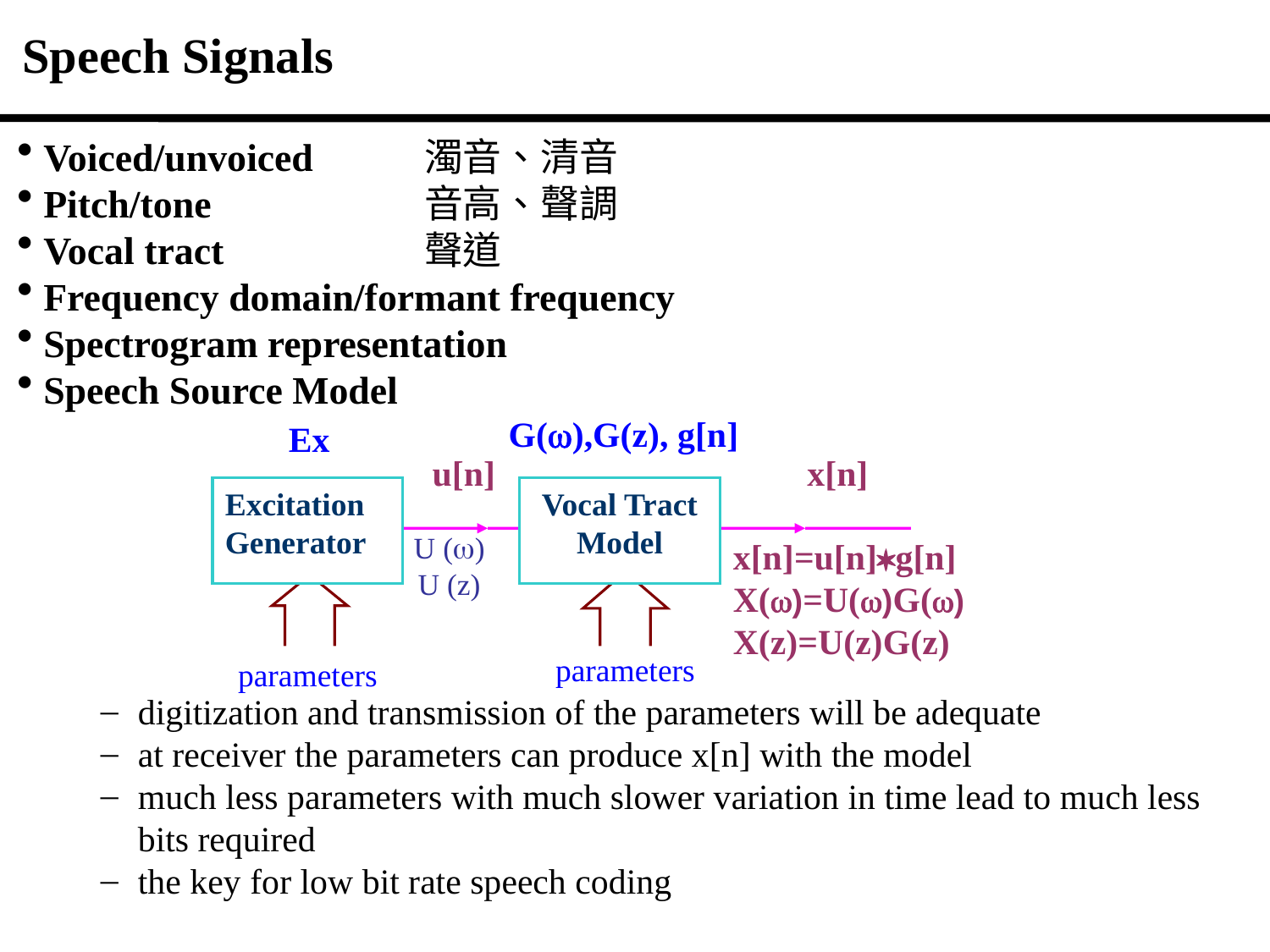

Speech Signals
Voiced/unvoiced	濁音、清音
Pitch/tone		音高、聲調
Vocal tract        	聲道
Frequency domain/formant frequency
Spectrogram representation
Speech Source Model

G(ω),G(z), g[n]
Ex
u[n]
x[n]
Excitation Generator
Vocal Tract Model
U (ω)
U (z)

x[n]=u[n]∗g[n]
X(ω)=U(ω)G(ω)
X(z)=U(z)G(z)

parameters

parameters
digitization and transmission of the parameters will be adequate
at receiver the parameters can produce x[n] with the model
much less parameters with much slower variation in time lead to much less bits required
the key for low bit rate speech coding